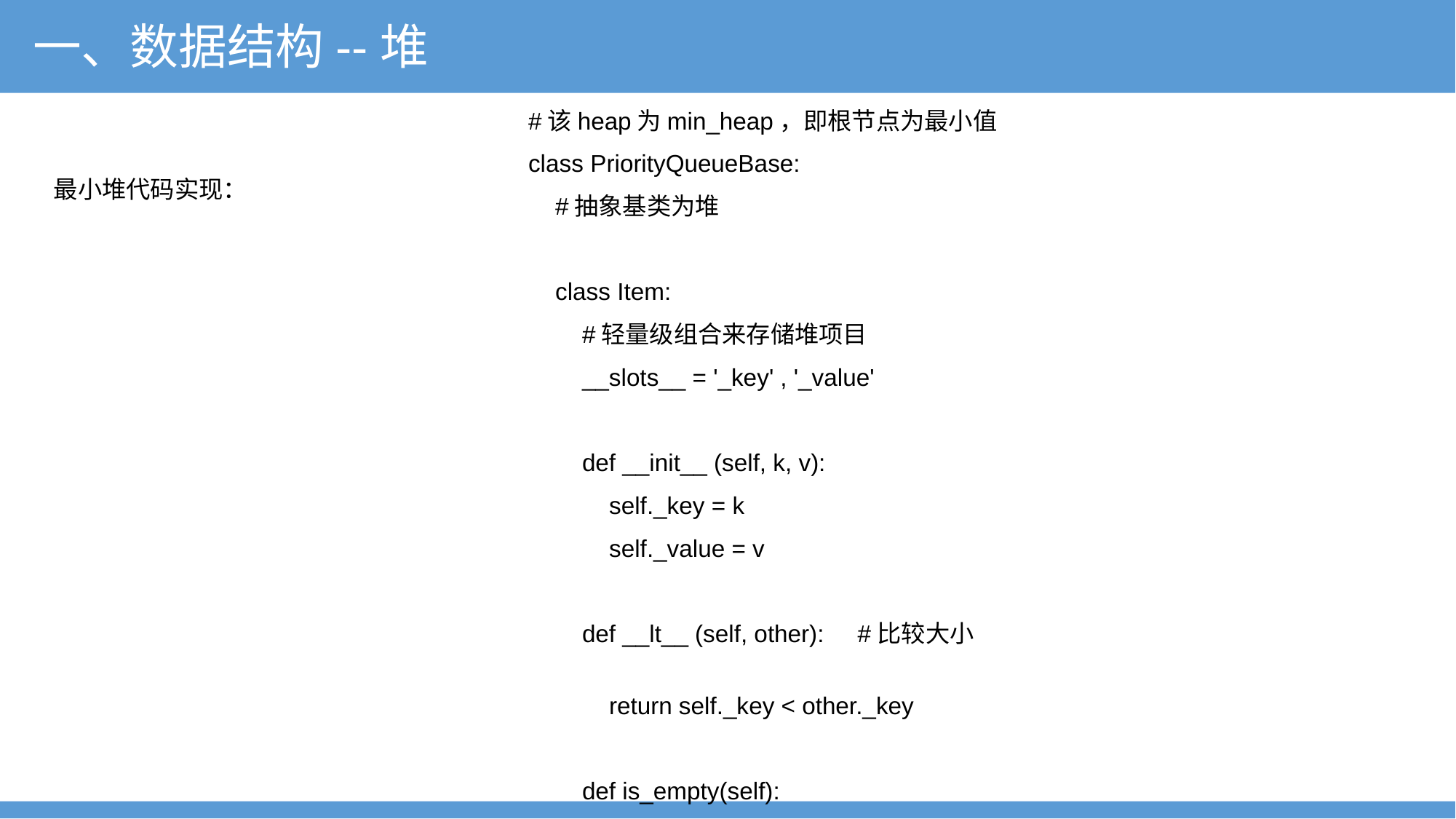

一、数据结构--堆
#该heap为min_heap，即根节点为最小值
class PriorityQueueBase:
    #抽象基类为堆

    class Item:
        #轻量级组合来存储堆项目
        __slots__ = '_key' , '_value'

        def __init__ (self, k, v):
            self._key = k
            self._value = v

        def __lt__ (self, other):     #比较大小
            return self._key < other._key

        def is_empty(self):
            return len(self) == 0

        def __str__(self):
            return str(self._key)

class HeapPriorityQueue(PriorityQueueBase):

    def __init__ (self):
        self._data = [ ]

    def __len__ (self):
        return len(self._data)

    def is_empty(self):
        return len(self) == 0

    def add(self, key, value):   #在后面加上然后加上
        self._data.append(self.Item(key, value))
        self._upheap(len(self._data) - 1)

    def min(self):
        if self.is_empty():
            raise ValueError( "Priority queue is empty." )
        item = self._data[0]
        return (item._key, item._value)

    def remove_min(self):
        if self.is_empty():
            raise ValueError( "Priority queue is empty." )
        self._swap(0, len(self._data) - 1)
        item = self._data.pop( )
        self._downheap(0)
        return (item._key, item._value)

    def _parent(self, j):
        return (j - 1) // 2

    def _left(self, j):
        return 2 * j + 1

    def _right(self, j):
        return 2 * j + 2

    def _has_left(self, j):
        return self._left(j) < len(self._data)

    def _has_right(self, j):
        return self._right(j) < len(self._data)

    def _swap(self, i, j):
        self._data[i], self._data[j] = self._data[j], self._data[i]

    def _upheap(self, j):#往上交换
        parent = self._parent(j)
        if j > 0 and self._data[j] < self._data[parent]:
            self._swap(j, parent)
            self._upheap(parent)

    def _downheap(self, j):#往下交换，递归比较三个值
        if self._has_left(j):
            left = self._left(j)
            small_child = left
            if self._has_right(j):
                right = self._right(j)
                if self._data[right] < self._data[left]:
                    small_child = right
            if self._data[small_child] < self._data[j]:
                self._swap(j, small_child)
                self._downheap(small_child)

heap = HeapPriorityQueue()
heap.add(4, "D")
heap.add(3, "C")
heap.add(1, "A")
heap.add(5, "E")
heap.add(2, "B")
heap.add(7, "G")
heap.add(6, "F")
heap.add(26, "Z")

for item in heap._data:
    print(item)

print("min is: ")
print(heap.min())
print()

print("remove min: ")
print(heap.remove_min())
print("Now min is: ")
print(heap.min())
print()

print("remove min: ")
print(heap.remove_min())
print("Now min is: ")
print(heap.min())
print()

heap.add(1, "A")
print("Now min is: ")
print(heap.min())
print()
最小堆代码实现：